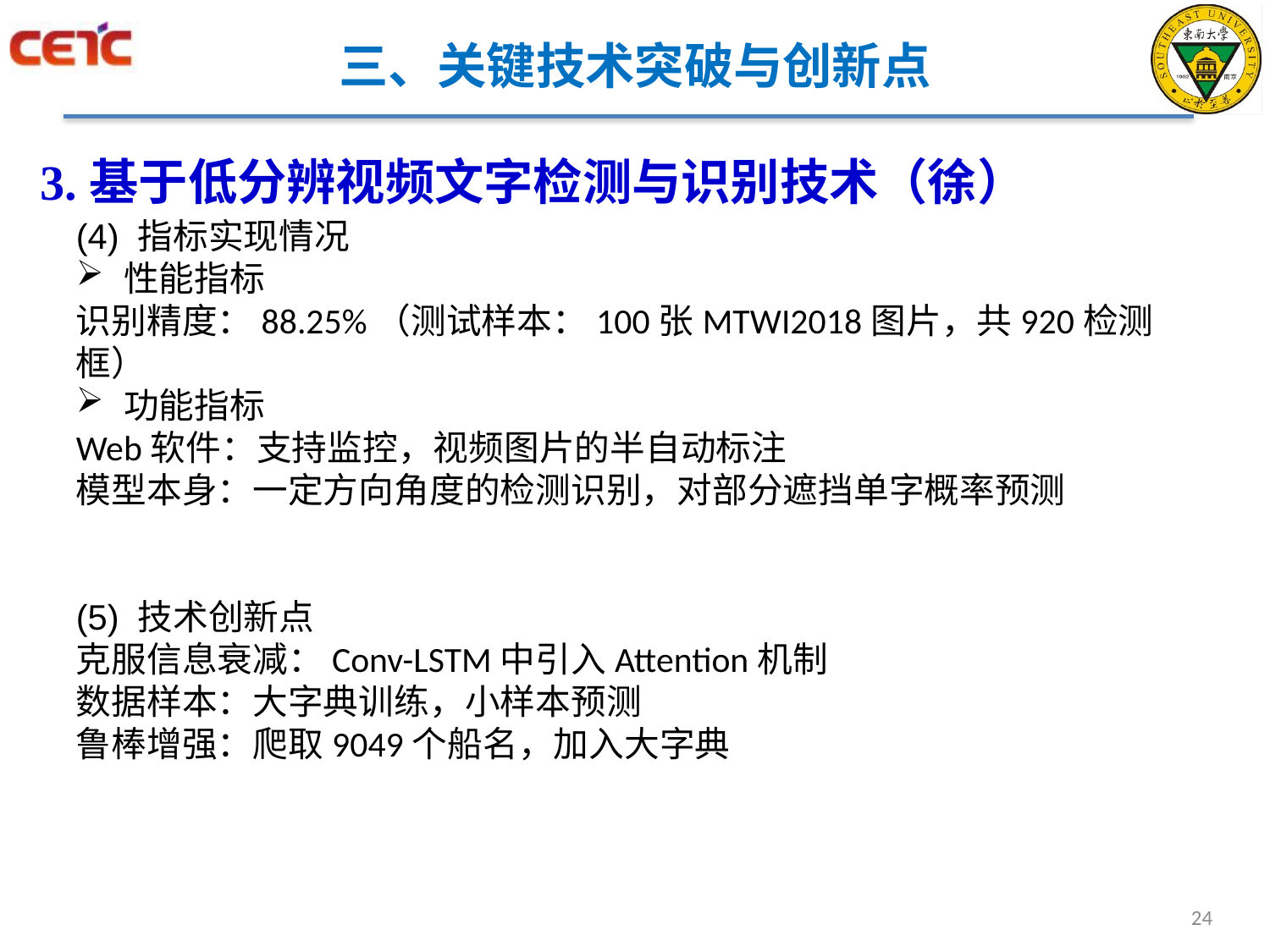

# 三、关键技术突破与创新点
3.基于低分辨视频文字检测与识别技术（徐）

(4) 指标实现情况
性能指标
识别精度：88.25%（测试样本：100张MTWI2018图片，共920检测框）
功能指标
Web软件：支持监控，视频图片的半自动标注
模型本身：一定方向角度的检测识别，对部分遮挡单字概率预测

(5) 技术创新点
克服信息衰减：Conv-LSTM中引入Attention机制
数据样本：大字典训练，小样本预测
鲁棒增强：爬取9049个船名，加入大字典
24